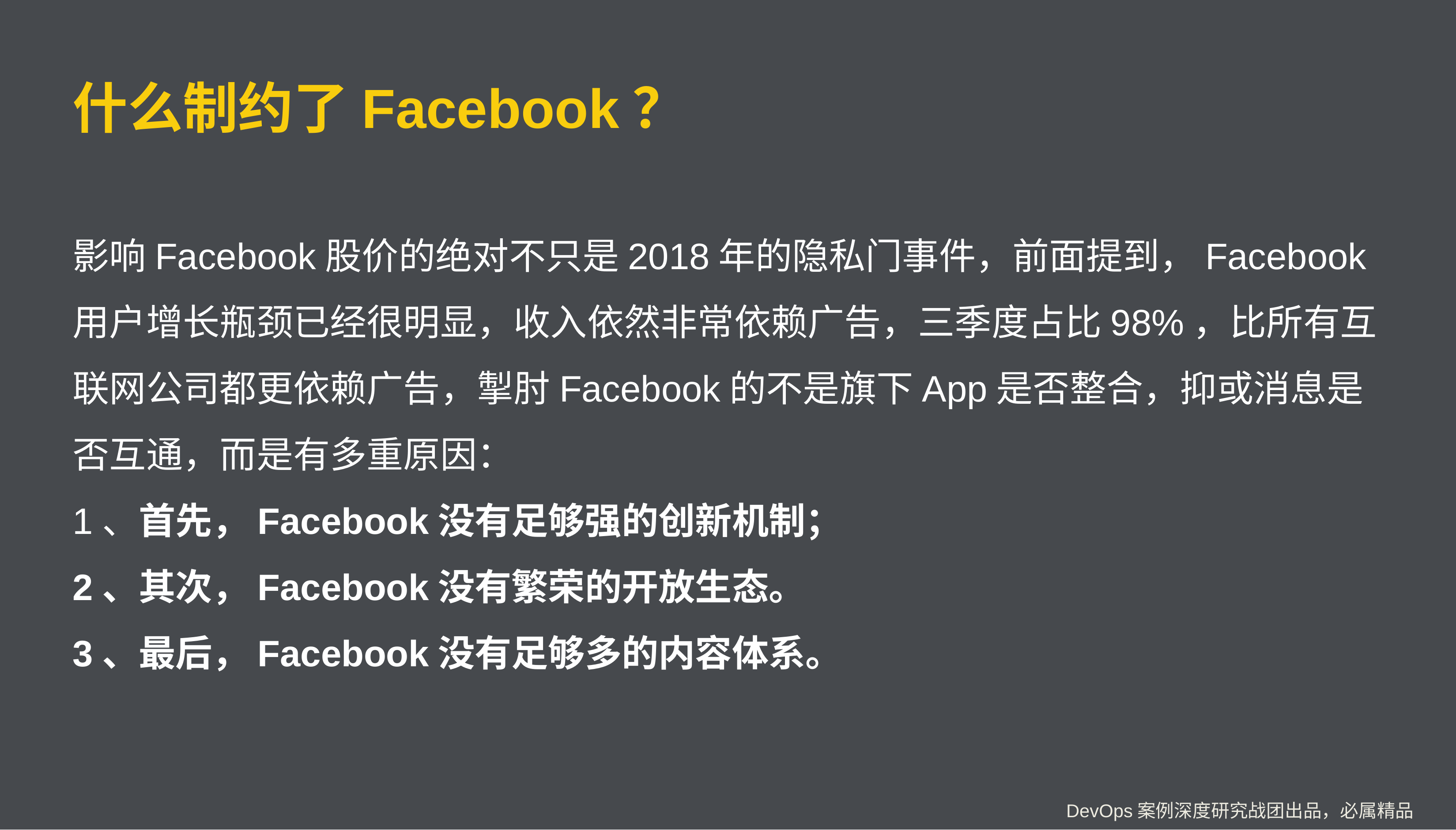

# 什么制约了Facebook？
影响Facebook股价的绝对不只是2018年的隐私门事件，前面提到，Facebook用户增长瓶颈已经很明显，收入依然非常依赖广告，三季度占比98%，比所有互联网公司都更依赖广告，掣肘Facebook的不是旗下App是否整合，抑或消息是否互通，而是有多重原因：
1、首先，Facebook没有足够强的创新机制；
2、其次，Facebook没有繁荣的开放生态。
3、最后，Facebook没有足够多的内容体系。